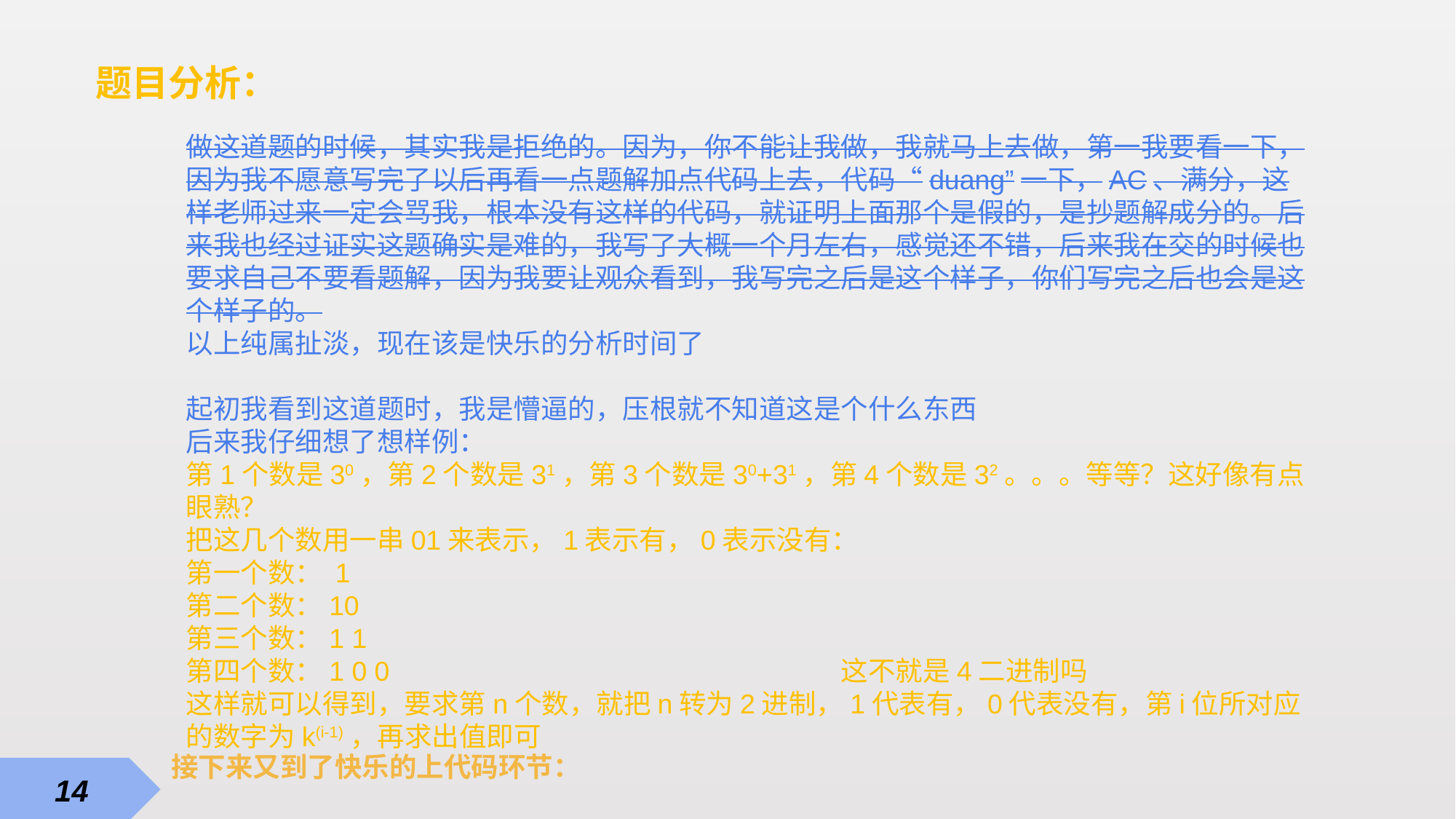

题目分析：
做这道题的时候，其实我是拒绝的。因为，你不能让我做，我就马上去做，第一我要看一下，因为我不愿意写完了以后再看一点题解加点代码上去，代码“duang”一下，AC、满分，这样老师过来一定会骂我，根本没有这样的代码，就证明上面那个是假的，是抄题解成分的。后来我也经过证实这题确实是难的，我写了大概一个月左右，感觉还不错，后来我在交的时候也要求自己不要看题解，因为我要让观众看到，我写完之后是这个样子，你们写完之后也会是这个样子的。
以上纯属扯淡，现在该是快乐的分析时间了

起初我看到这道题时，我是懵逼的，压根就不知道这是个什么东西
后来我仔细想了想样例：
第1个数是30，第2个数是31，第3个数是30+31，第4个数是32。。。等等？这好像有点眼熟？
把这几个数用一串01来表示，1表示有，0表示没有：
第一个数： 1
第二个数：10
第三个数：1 1
第四个数：1 0 0 					这不就是4二进制吗
这样就可以得到，要求第n个数，就把n转为2进制，1代表有，0代表没有，第i位所对应的数字为k(i-1)，再求出值即可

接下来又到了快乐的上代码环节：
14